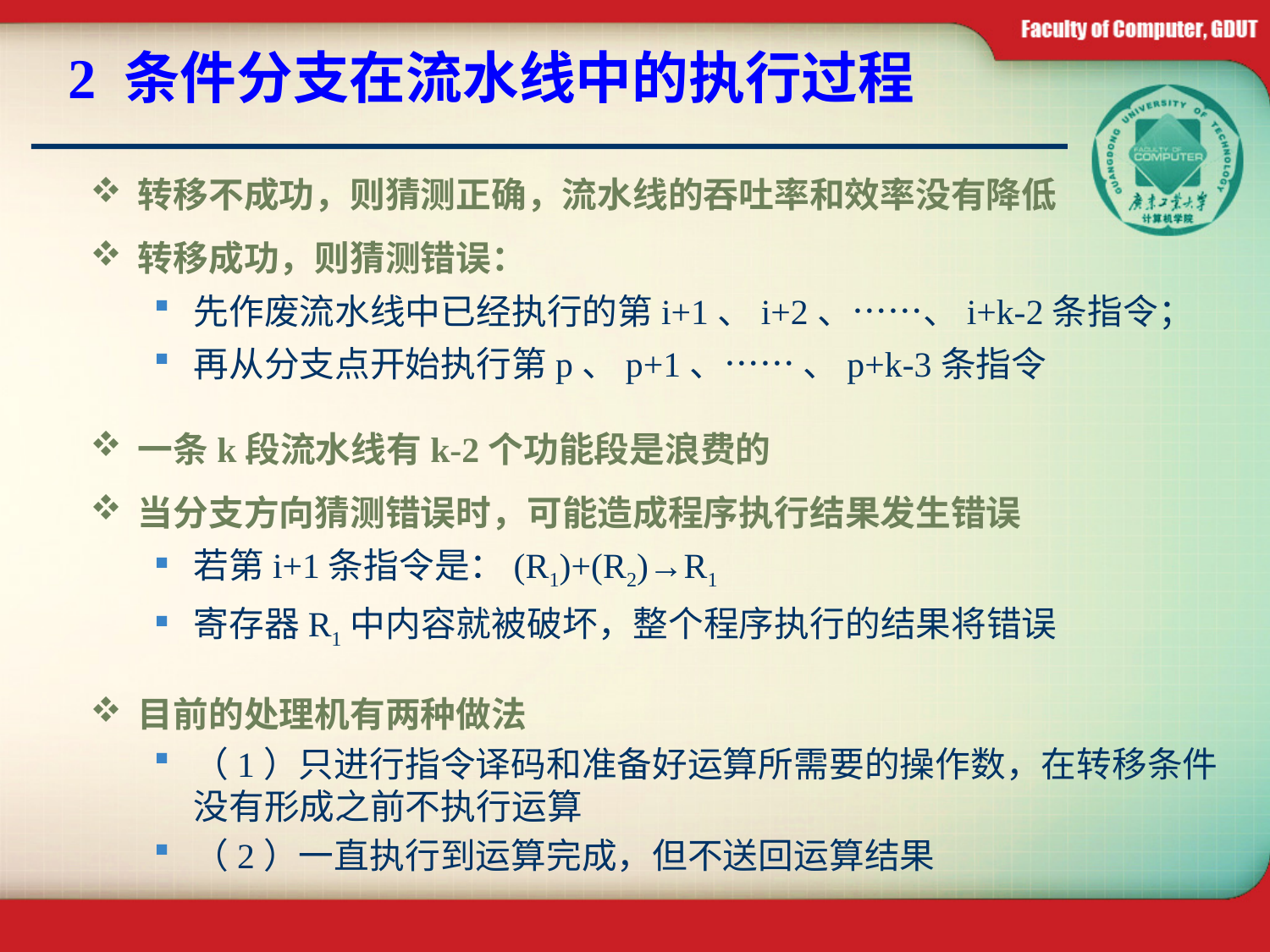

# 2 条件分支在流水线中的执行过程
转移不成功，则猜测正确，流水线的吞吐率和效率没有降低
转移成功，则猜测错误：
先作废流水线中已经执行的第i+1、i+2、……、i+k-2条指令；
再从分支点开始执行第p、p+1、…… 、p+k-3条指令
一条k段流水线有k-2个功能段是浪费的
当分支方向猜测错误时，可能造成程序执行结果发生错误
若第i+1条指令是：(R1)+(R2)→R1
寄存器R1中内容就被破坏，整个程序执行的结果将错误
目前的处理机有两种做法
（1）只进行指令译码和准备好运算所需要的操作数，在转移条件没有形成之前不执行运算
（2）一直执行到运算完成，但不送回运算结果